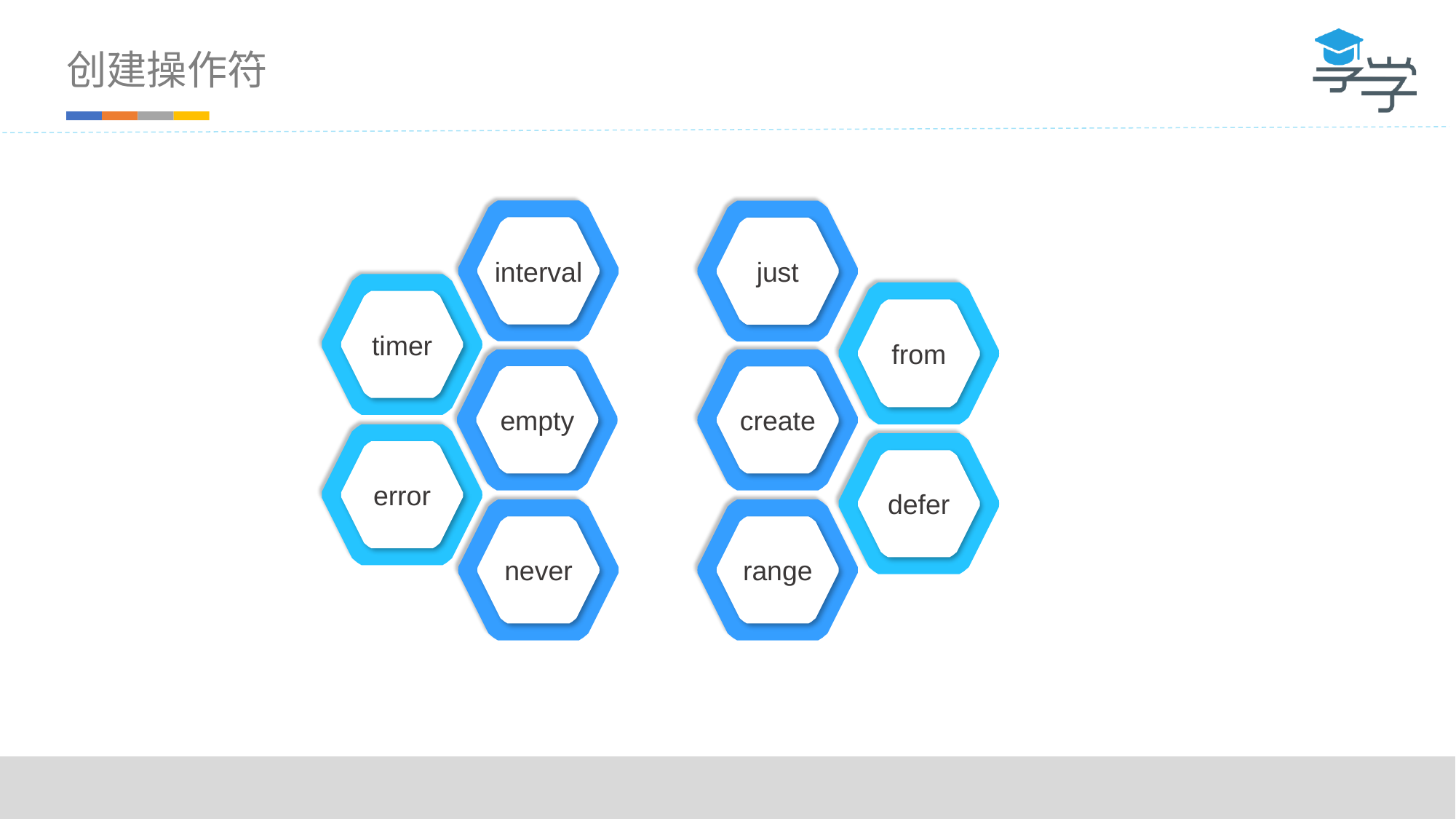

创建操作符

interval

just

timer

from

empty

create

error

defer

never

range